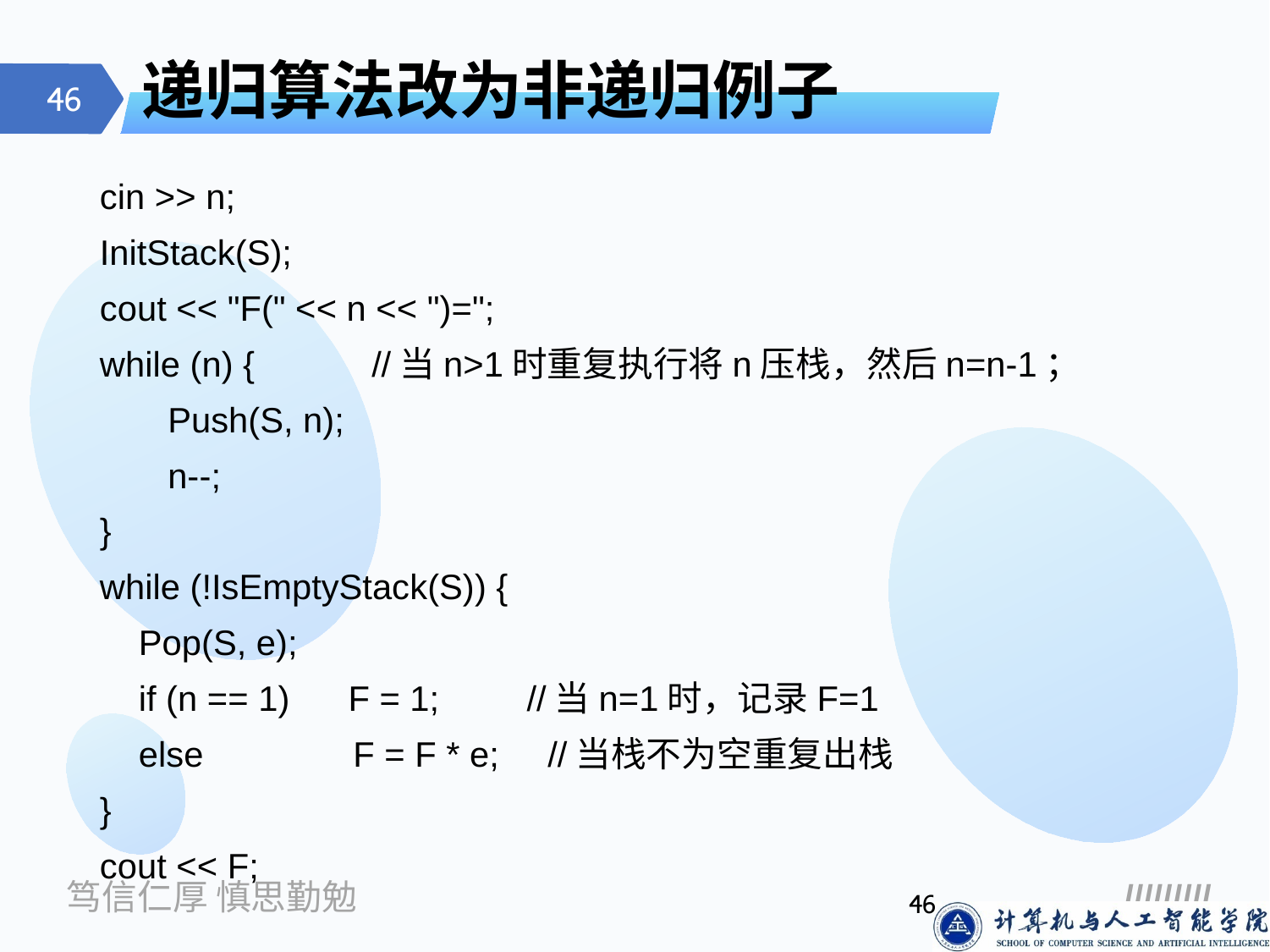

# 递归算法改为非递归例子
cin >> n;
InitStack(S);
cout << "F(" << n << ")=";
while (n) {            //当n>1时重复执行将n压栈，然后n=n-1；
       Push(S, n);
       n--;
}
while (!IsEmptyStack(S)) {
    Pop(S, e);
    if (n == 1)      F = 1;         //当n=1时，记录F=1
    else	             F = F * e;     //当栈不为空重复出栈
}
cout << F;
46